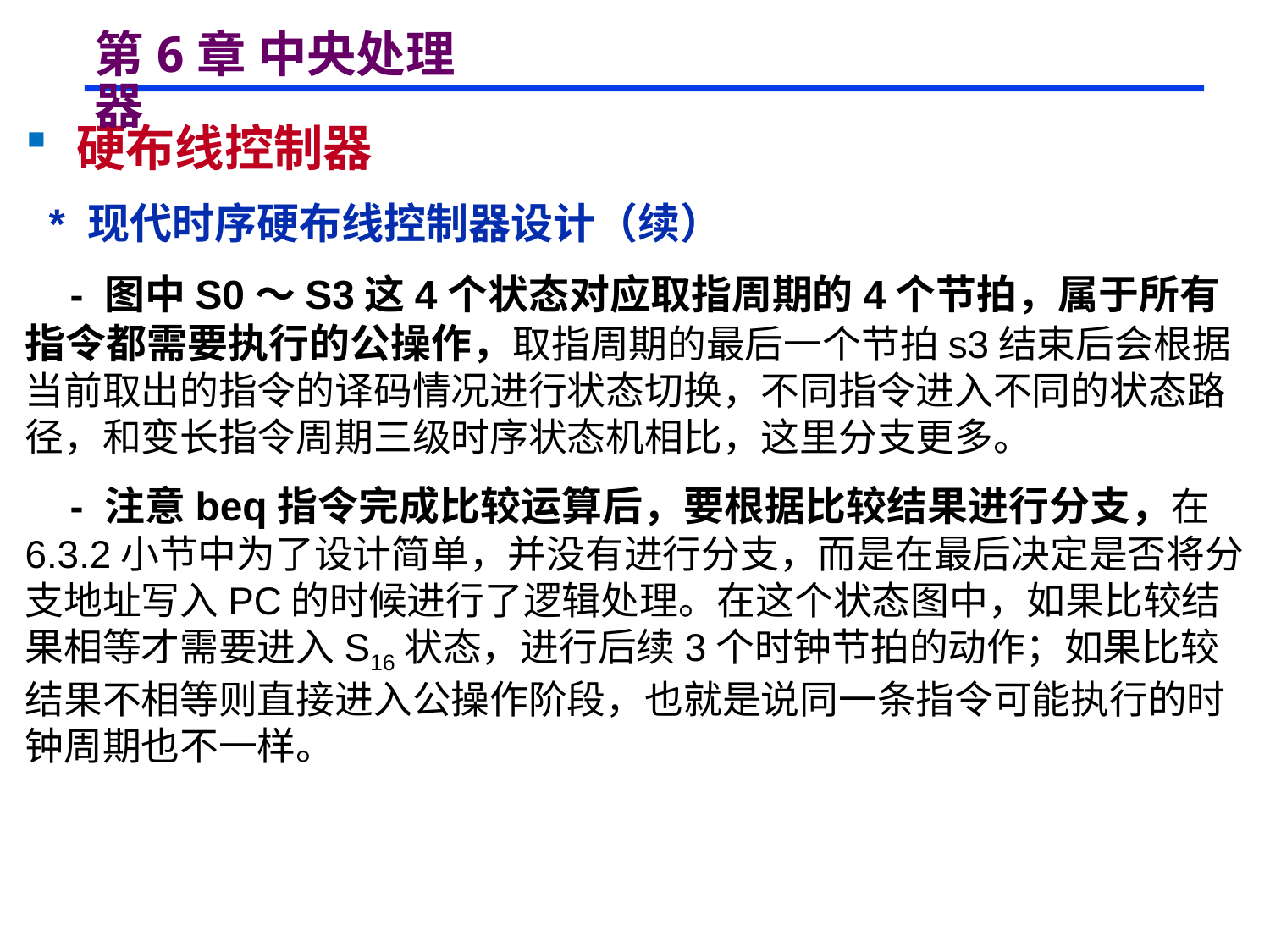

# 第6章 中央处理器
 硬布线控制器
  * 现代时序硬布线控制器设计（续）
    - 图中S0～S3这4个状态对应取指周期的4个节拍，属于所有指令都需要执行的公操作，取指周期的最后一个节拍s3结束后会根据当前取出的指令的译码情况进行状态切换，不同指令进入不同的状态路径，和变长指令周期三级时序状态机相比，这里分支更多。
    - 注意beq指令完成比较运算后，要根据比较结果进行分支，在6.3.2小节中为了设计简单，并没有进行分支，而是在最后决定是否将分支地址写入PC的时候进行了逻辑处理。在这个状态图中，如果比较结果相等才需要进入S16状态，进行后续3个时钟节拍的动作；如果比较结果不相等则直接进入公操作阶段，也就是说同一条指令可能执行的时钟周期也不一样。